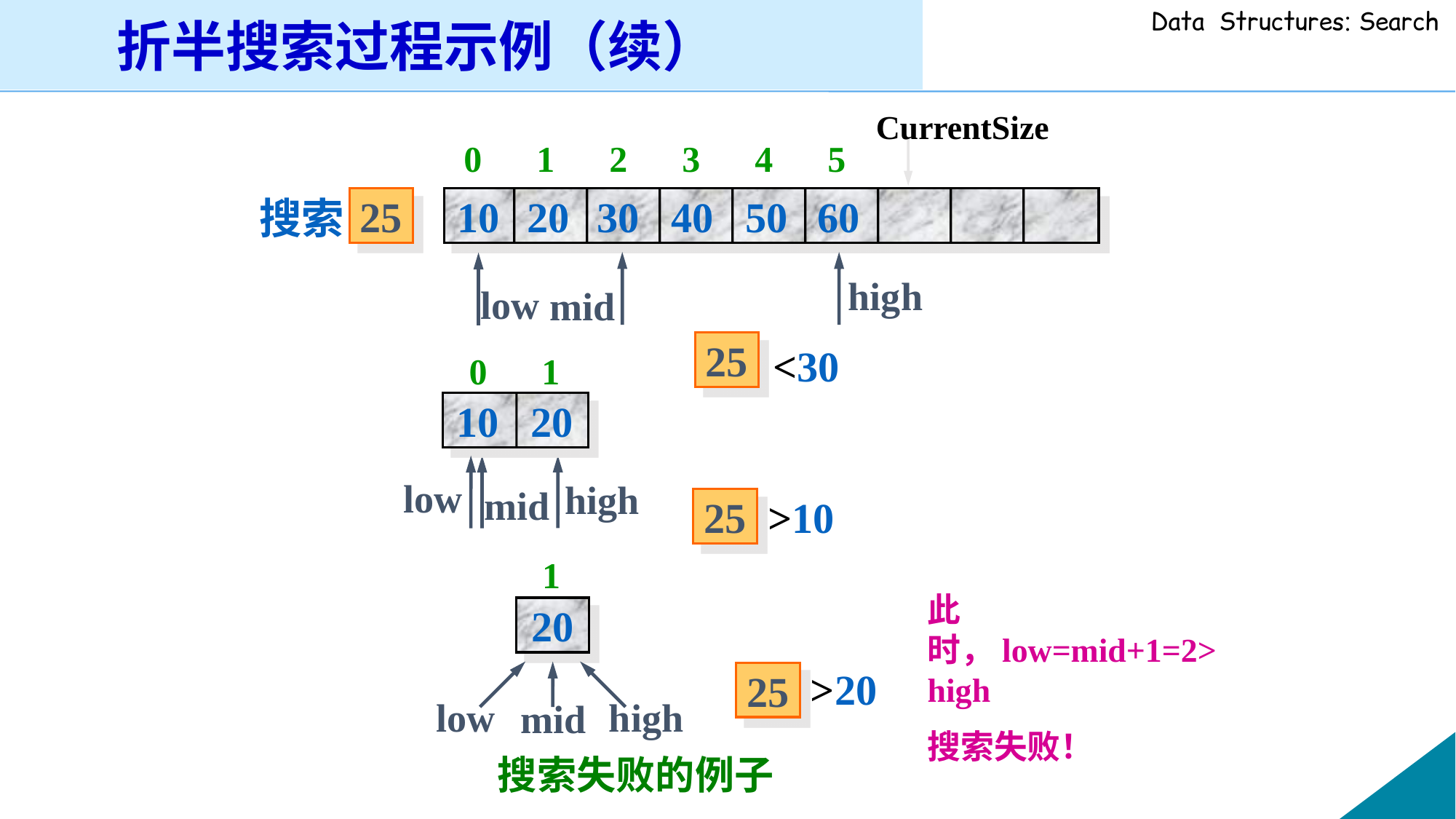

折半搜索过程示例（续）
CurrentSize
0      1      2      3      4      5
10   20   30   40   50   60

搜索
25

high
low
mid
25
<30
0      1
10   20

low
high
mid
>10
25
1
20
此时，low=mid+1=2>high
搜索失败！
>20
25

low
high
mid
搜索失败的例子